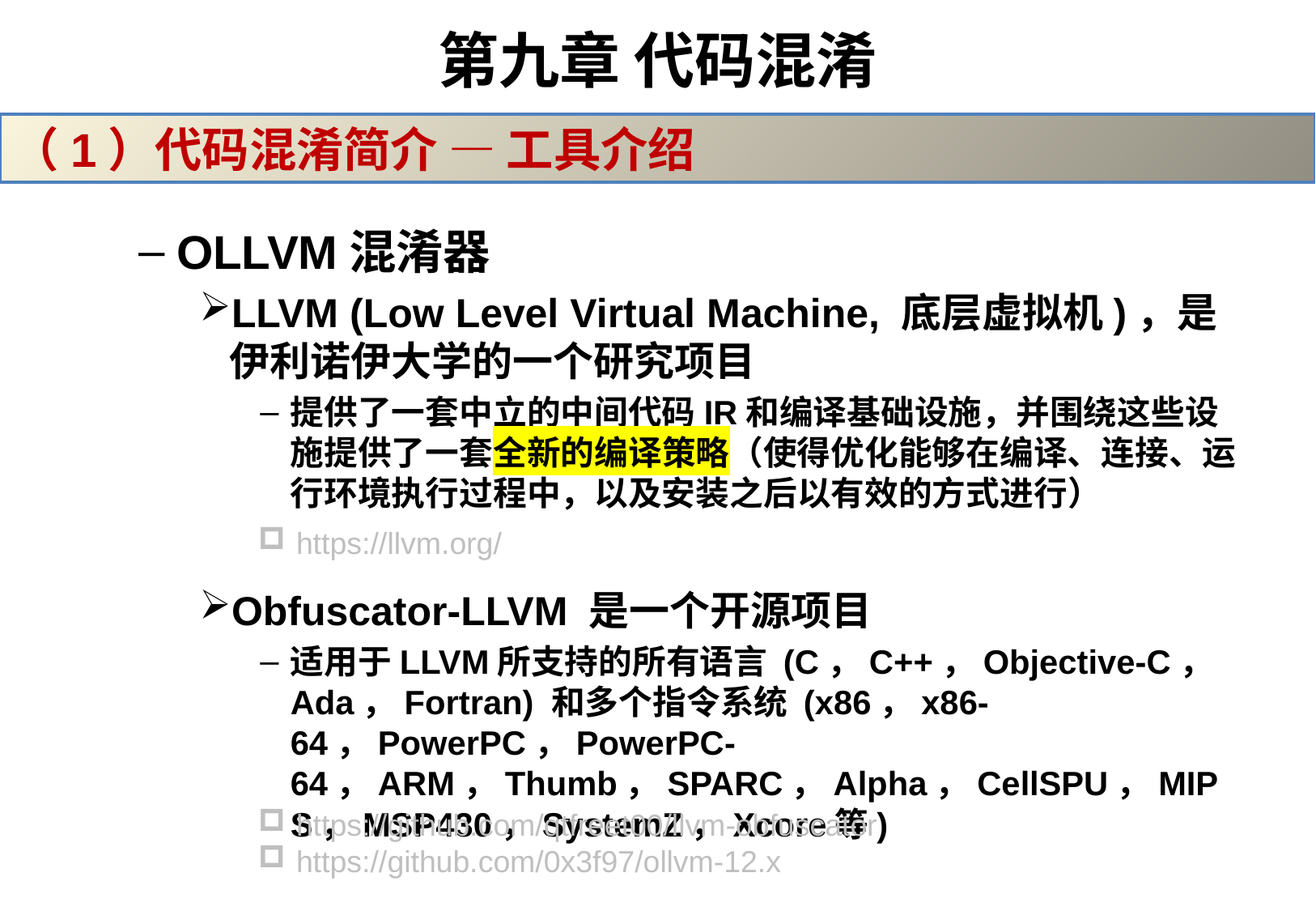

# 第九章 代码混淆
（1）代码混淆简介 — 工具介绍
OLLVM混淆器
LLVM (Low Level Virtual Machine, 底层虚拟机)，是伊利诺伊大学的一个研究项目
提供了一套中立的中间代码IR和编译基础设施，并围绕这些设施提供了一套全新的编译策略（使得优化能够在编译、连接、运行环境执行过程中，以及安装之后以有效的方式进行）

Obfuscator-LLVM 是一个开源项目
适用于LLVM所支持的所有语言 (C，C++，Objective-C，Ada，Fortran) 和多个指令系统 (x86，x86-64，PowerPC，PowerPC-64，ARM，Thumb，SPARC，Alpha，CellSPU，MIPS，MSP430，SystemZ，Xcore等)

https://llvm.org/
https://github.com/qtfreet00/llvm-obfuscator
https://github.com/0x3f97/ollvm-12.x